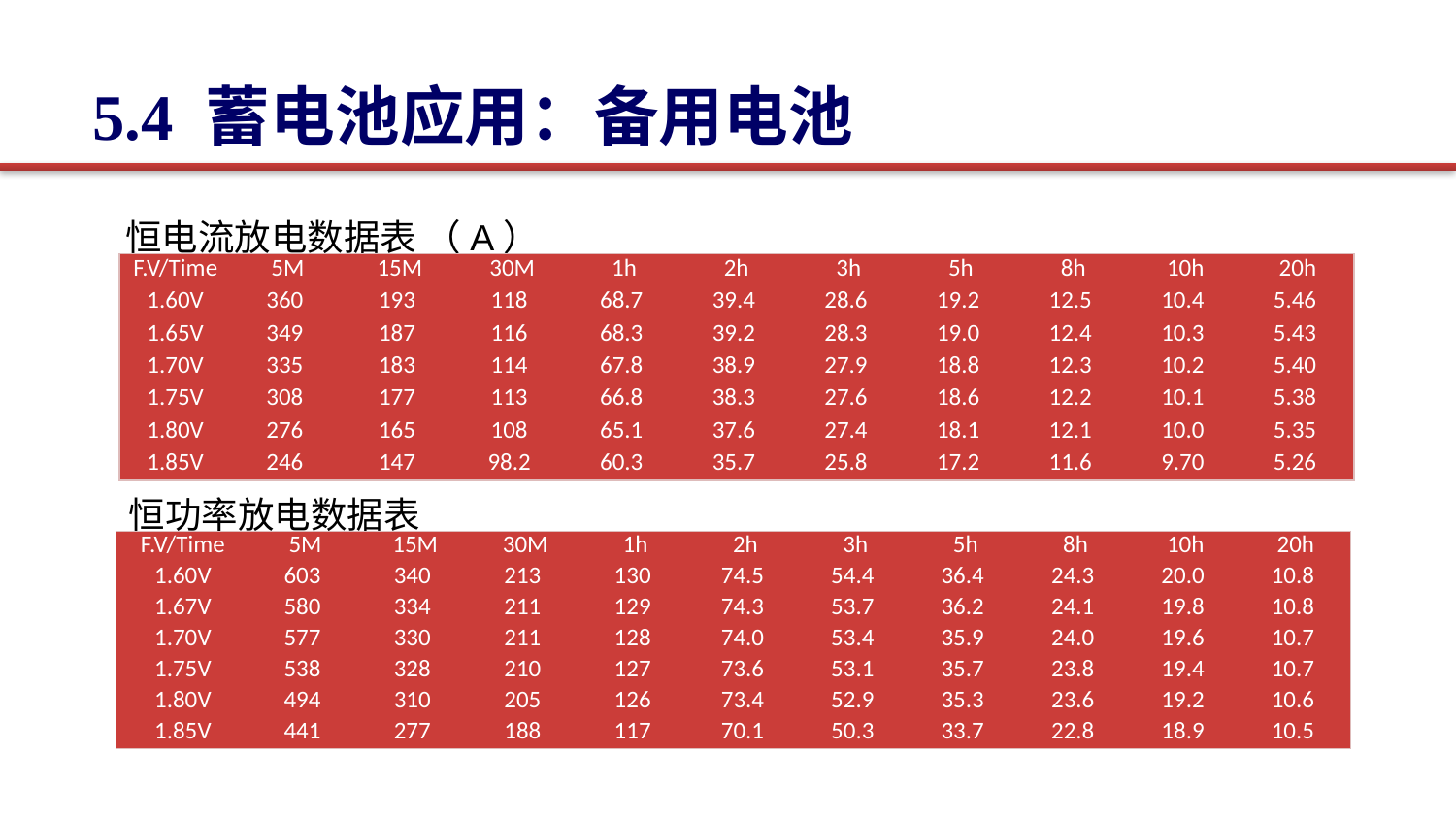

5.4 蓄电池应用：备用电池

恒电流放电数据表 （A）
| F.V/Time | 5M | 15M | 30M | 1h | 2h | 3h | 5h | 8h | 10h | 20h |
| --- | --- | --- | --- | --- | --- | --- | --- | --- | --- | --- |
| 1.60V | 360 | 193 | 118 | 68.7 | 39.4 | 28.6 | 19.2 | 12.5 | 10.4 | 5.46 |
| 1.65V | 349 | 187 | 116 | 68.3 | 39.2 | 28.3 | 19.0 | 12.4 | 10.3 | 5.43 |
| 1.70V | 335 | 183 | 114 | 67.8 | 38.9 | 27.9 | 18.8 | 12.3 | 10.2 | 5.40 |
| 1.75V | 308 | 177 | 113 | 66.8 | 38.3 | 27.6 | 18.6 | 12.2 | 10.1 | 5.38 |
| 1.80V | 276 | 165 | 108 | 65.1 | 37.6 | 27.4 | 18.1 | 12.1 | 10.0 | 5.35 |
| 1.85V | 246 | 147 | 98.2 | 60.3 | 35.7 | 25.8 | 17.2 | 11.6 | 9.70 | 5.26 |
恒功率放电数据表 （W/cell）
| F.V/Time | 5M | 15M | 30M | 1h | 2h | 3h | 5h | 8h | 10h | 20h |
| --- | --- | --- | --- | --- | --- | --- | --- | --- | --- | --- |
| 1.60V | 603 | 340 | 213 | 130 | 74.5 | 54.4 | 36.4 | 24.3 | 20.0 | 10.8 |
| 1.67V | 580 | 334 | 211 | 129 | 74.3 | 53.7 | 36.2 | 24.1 | 19.8 | 10.8 |
| 1.70V | 577 | 330 | 211 | 128 | 74.0 | 53.4 | 35.9 | 24.0 | 19.6 | 10.7 |
| 1.75V | 538 | 328 | 210 | 127 | 73.6 | 53.1 | 35.7 | 23.8 | 19.4 | 10.7 |
| 1.80V | 494 | 310 | 205 | 126 | 73.4 | 52.9 | 35.3 | 23.6 | 19.2 | 10.6 |
| 1.85V | 441 | 277 | 188 | 117 | 70.1 | 50.3 | 33.7 | 22.8 | 18.9 | 10.5 |